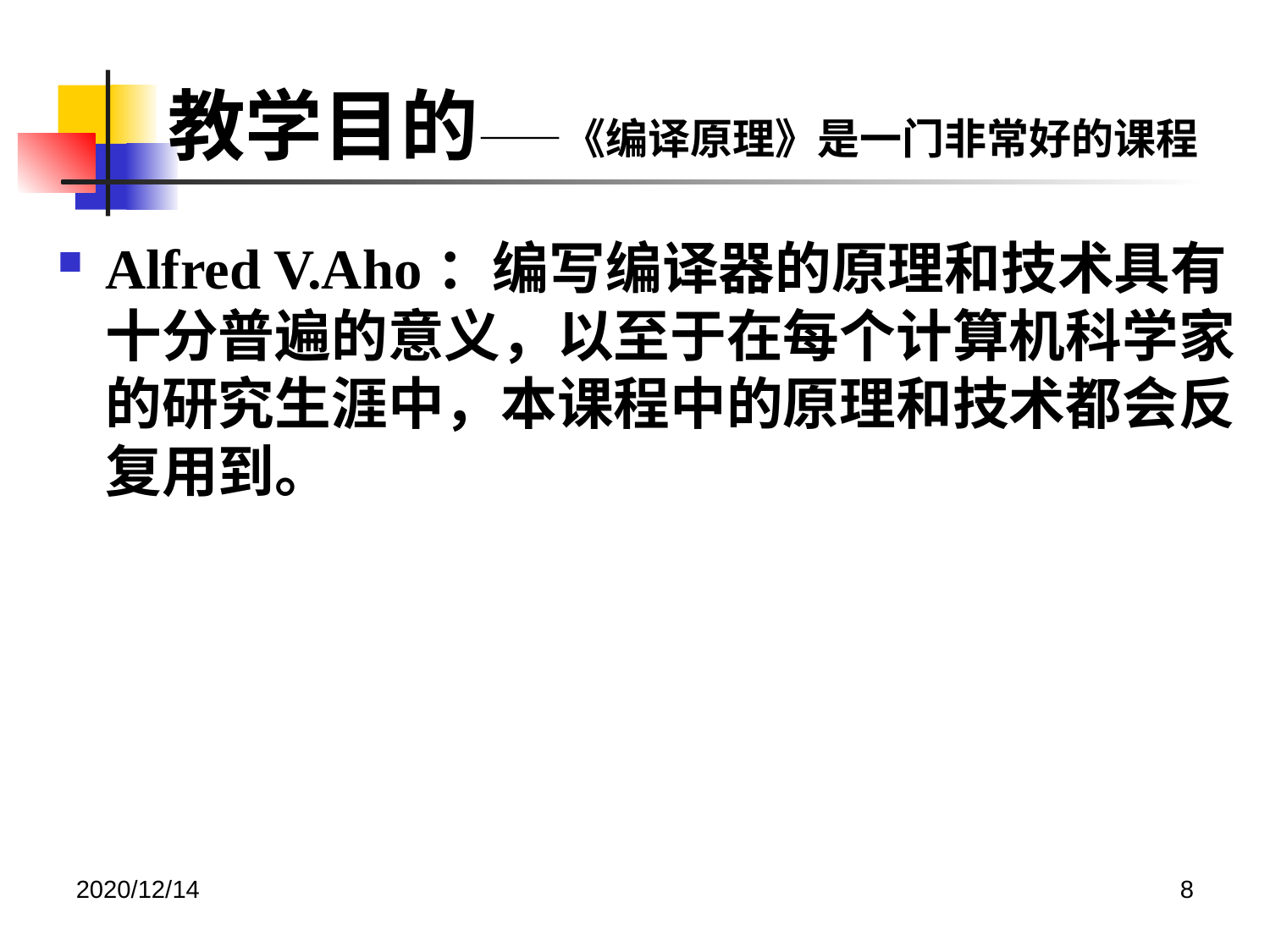

# 教学目的——《编译原理》是一门非常好的课程
Alfred V.Aho：编写编译器的原理和技术具有十分普遍的意义，以至于在每个计算机科学家的研究生涯中，本课程中的原理和技术都会反复用到。
2020/12/14
8